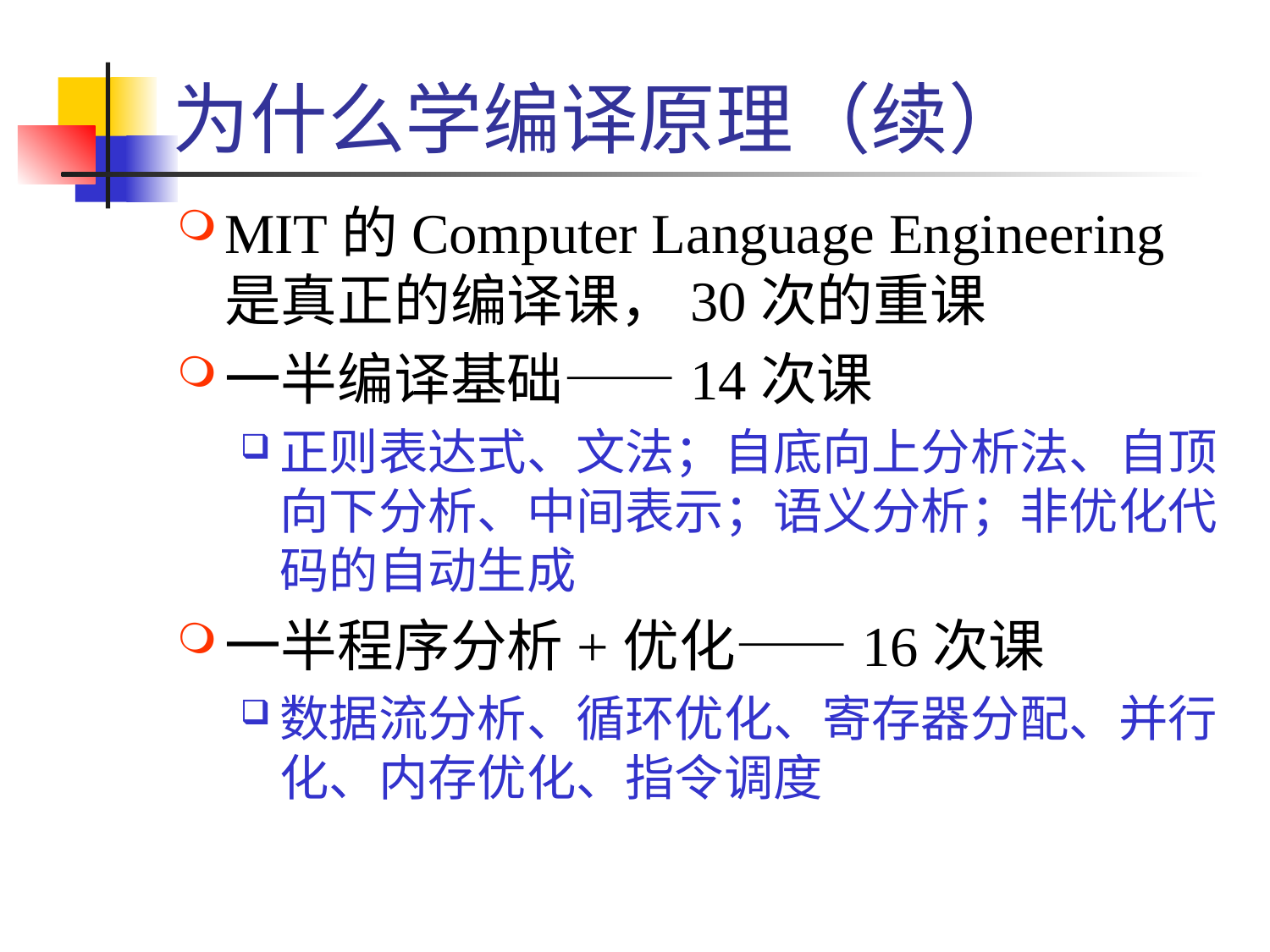

# 为什么学编译原理（续）
MIT的Computer Language Engineering是真正的编译课，30次的重课
一半编译基础——14次课
正则表达式、文法；自底向上分析法、自顶向下分析、中间表示；语义分析；非优化代码的自动生成
一半程序分析+优化——16次课
数据流分析、循环优化、寄存器分配、并行化、内存优化、指令调度